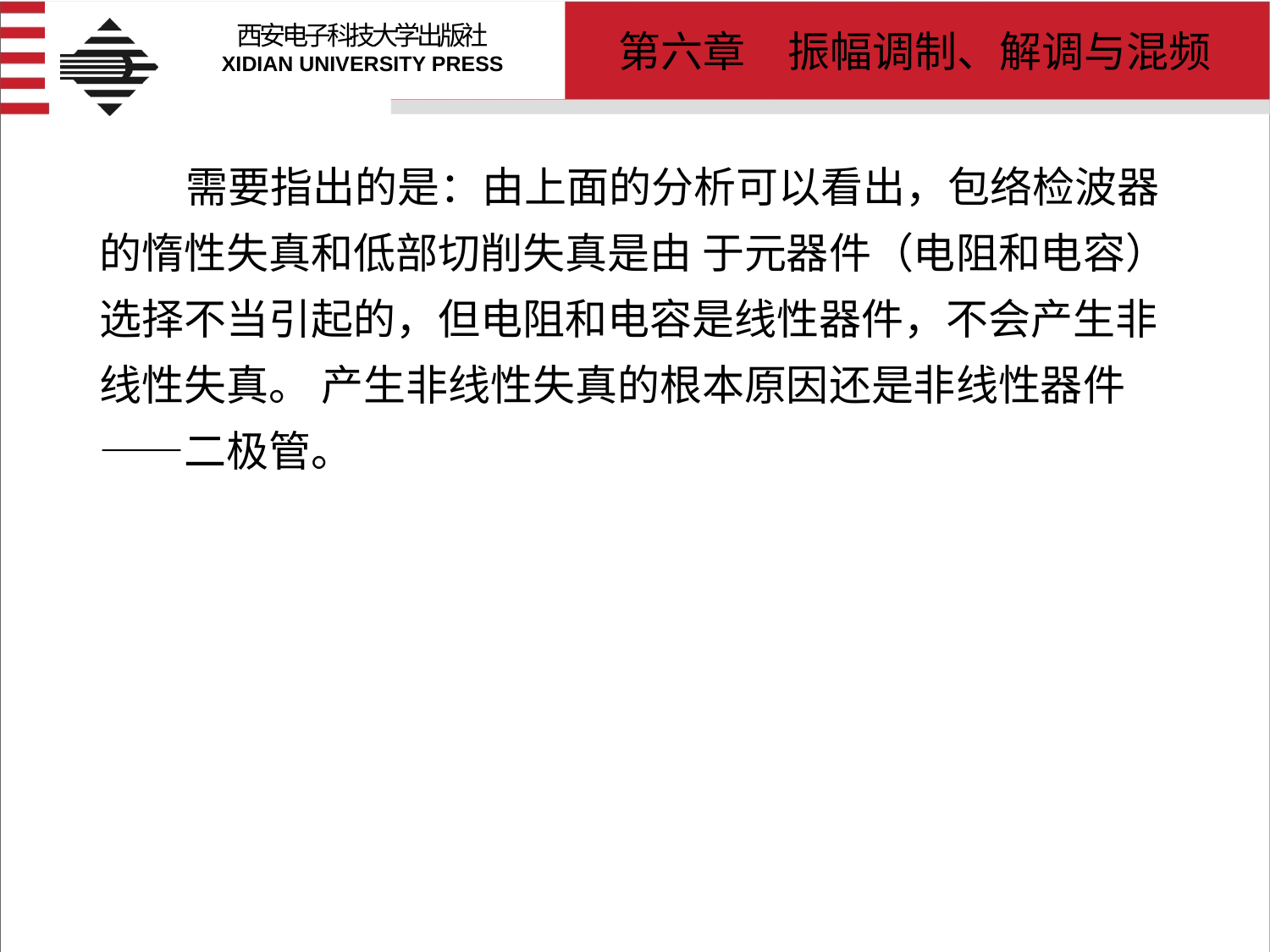

# 需要指出的是：由上面的分析可以看出，包络检波器的惰性失真和低部切削失真是由 于元器件（电阻和电容）选择不当引起的，但电阻和电容是线性器件，不会产生非线性失真。 产生非线性失真的根本原因还是非线性器件——二极管。